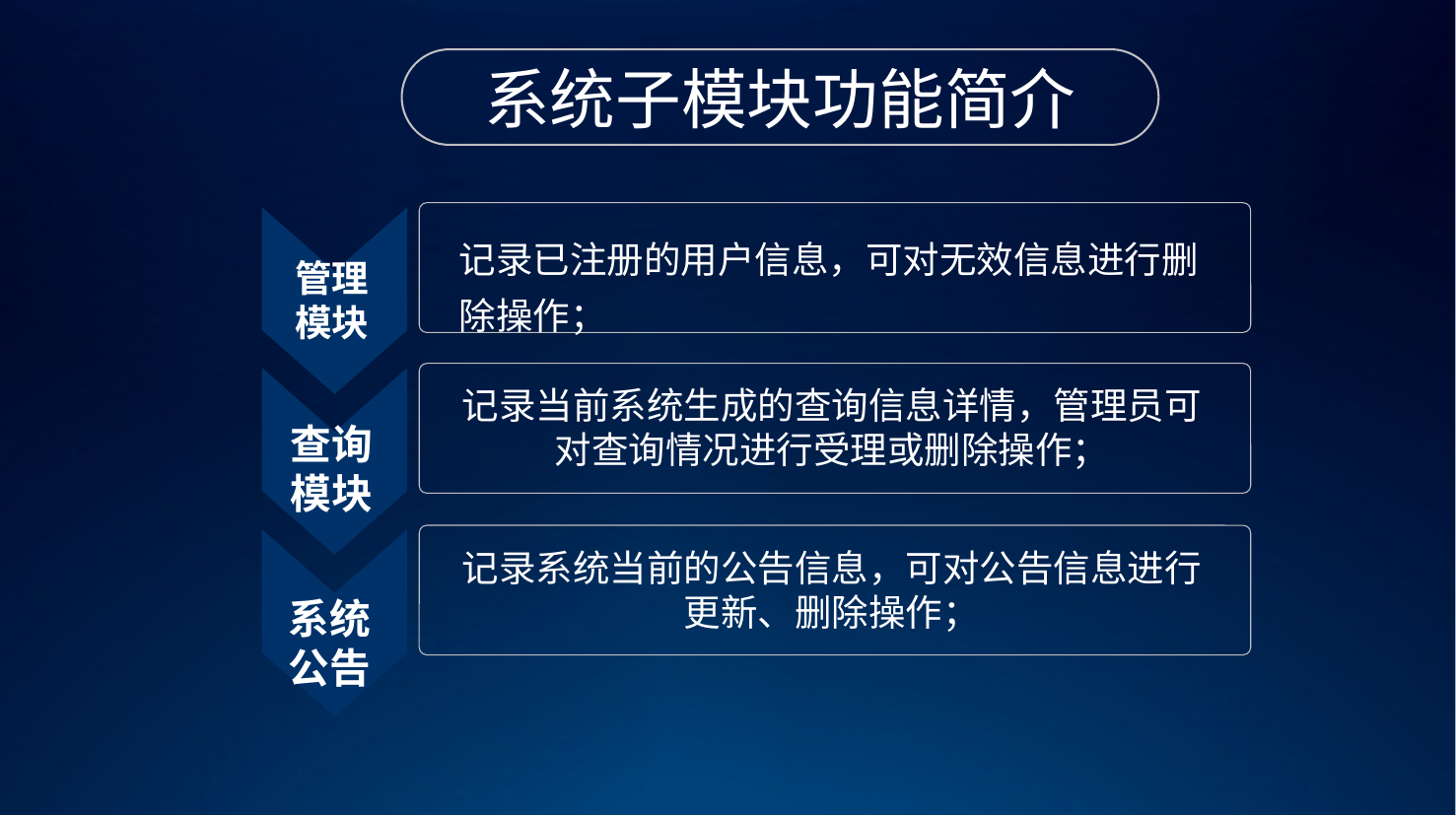

系统子模块功能简介

记录已注册的用户信息，可对无效信息进行删除操作；

管理模块

记录当前系统生成的查询信息详情，管理员可对查询情况进行受理或删除操作；

查询模块

记录系统当前的公告信息，可对公告信息进行更新、删除操作；

系统公告